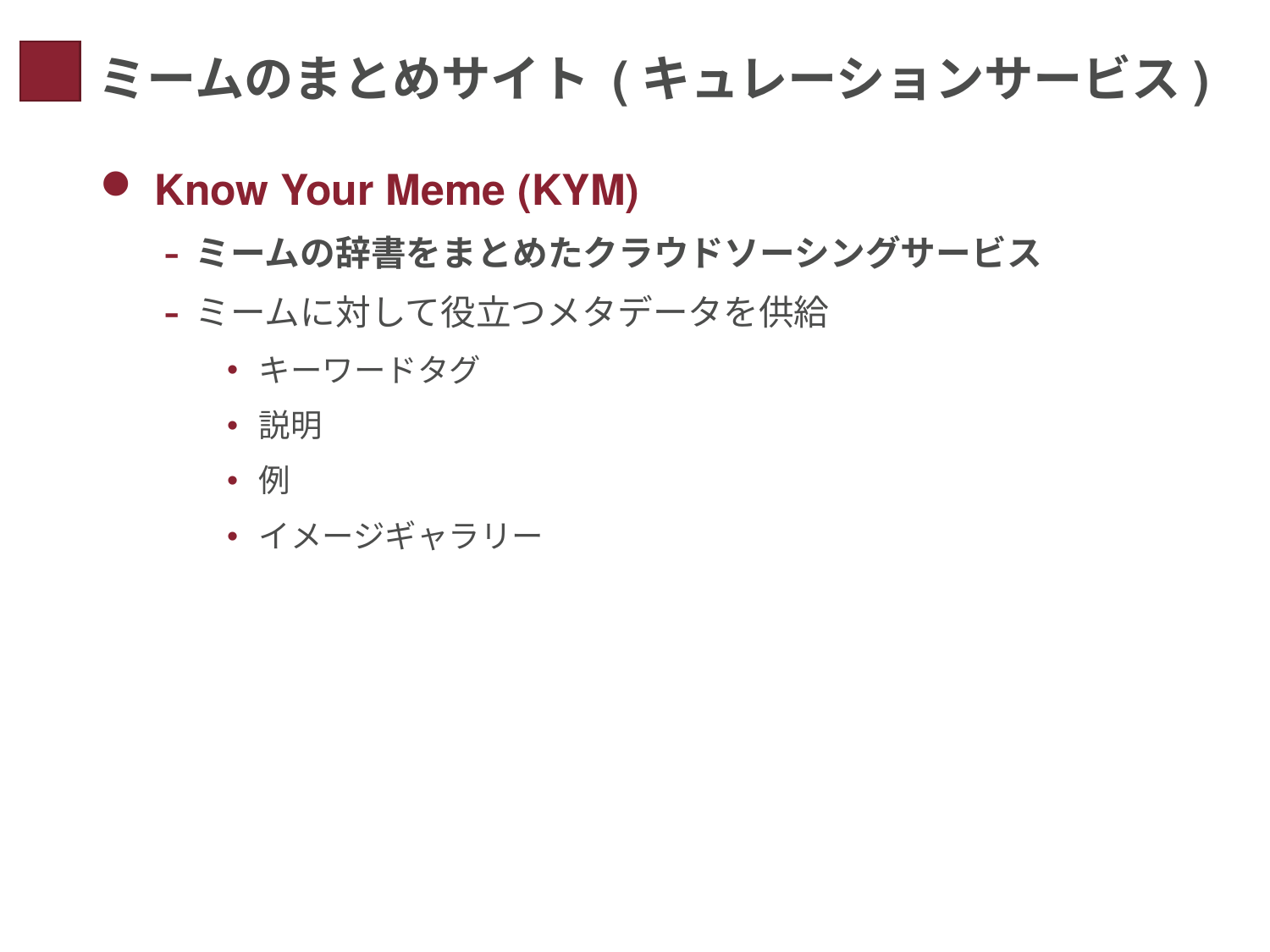

# ミームのまとめサイト (キュレーションサービス)
 Know Your Meme (KYM)
ミームの辞書をまとめたクラウドソーシングサービス
ミームに対して役立つメタデータを供給
キーワードタグ
説明
例
イメージギャラリー